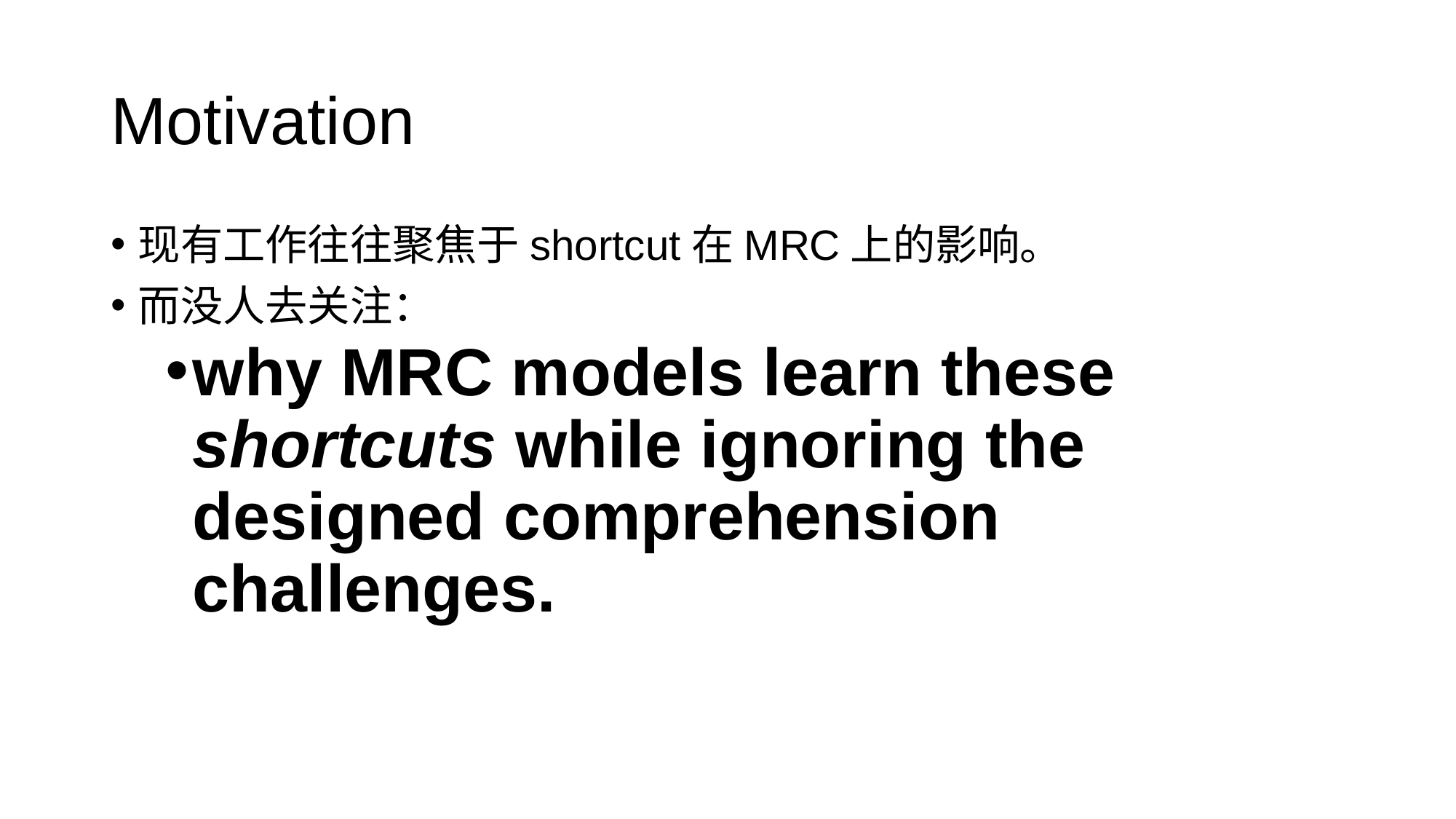

# Motivation
现有工作往往聚焦于shortcut在MRC上的影响。
而没人去关注：
why MRC models learn these shortcuts while ignoring the designed comprehension challenges.